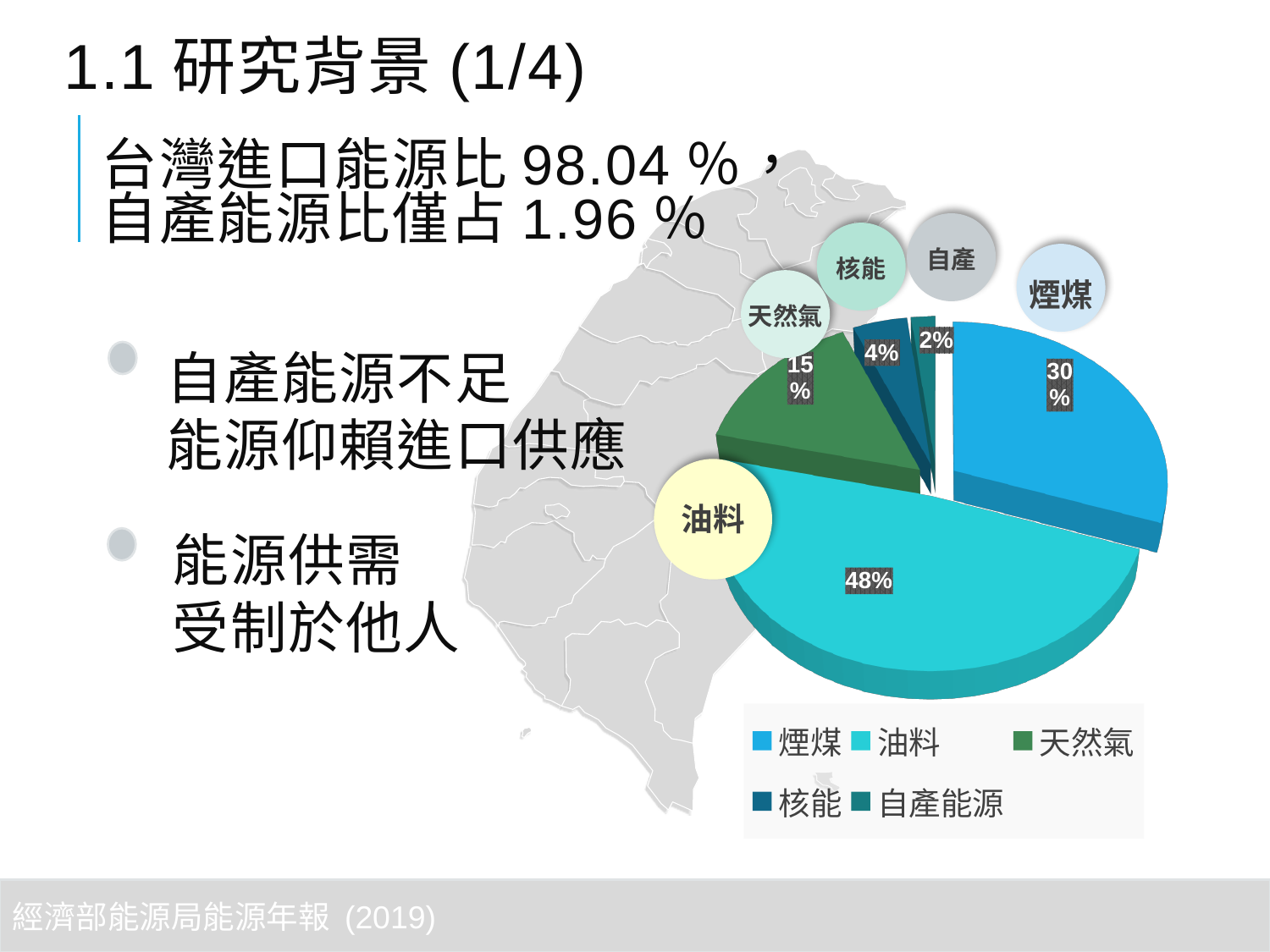

ADD YOUR TITLE
顶部“开始”面板中可以对字体、字号、颜色、行距等进行修改。

25%
ADD YOUR TITLE
1.1研究背景(1/4)
顶部“开始”面板中可以对字体、字号、颜色、行距等进行修改。
台灣進口能源比98.04％，
自產能源比僅占1.96％

[unsupported chart]

自產

核能
ADD YOUR TITLE

煙煤
顶部“开始”面板中可以对字体、字号、颜色、行距等进行修改。

天然氣

18%
自產能源不足
能源仰賴進口供應

油料
能源供需
受制於他人

ADD YOUR TITLE
顶部“开始”面板中可以对字体、字号、颜色、行距等进行修改。
經濟部能源局能源年報 (2019)
4

### Chart

| Category | 欄1 |
|---|---|
| 煙煤 | 30.19 |
| 油料 | 48.42 |
| 天然氣 | 14.99 |
| 核能 | 4.44 |
| 自產能源 | 1.96 |